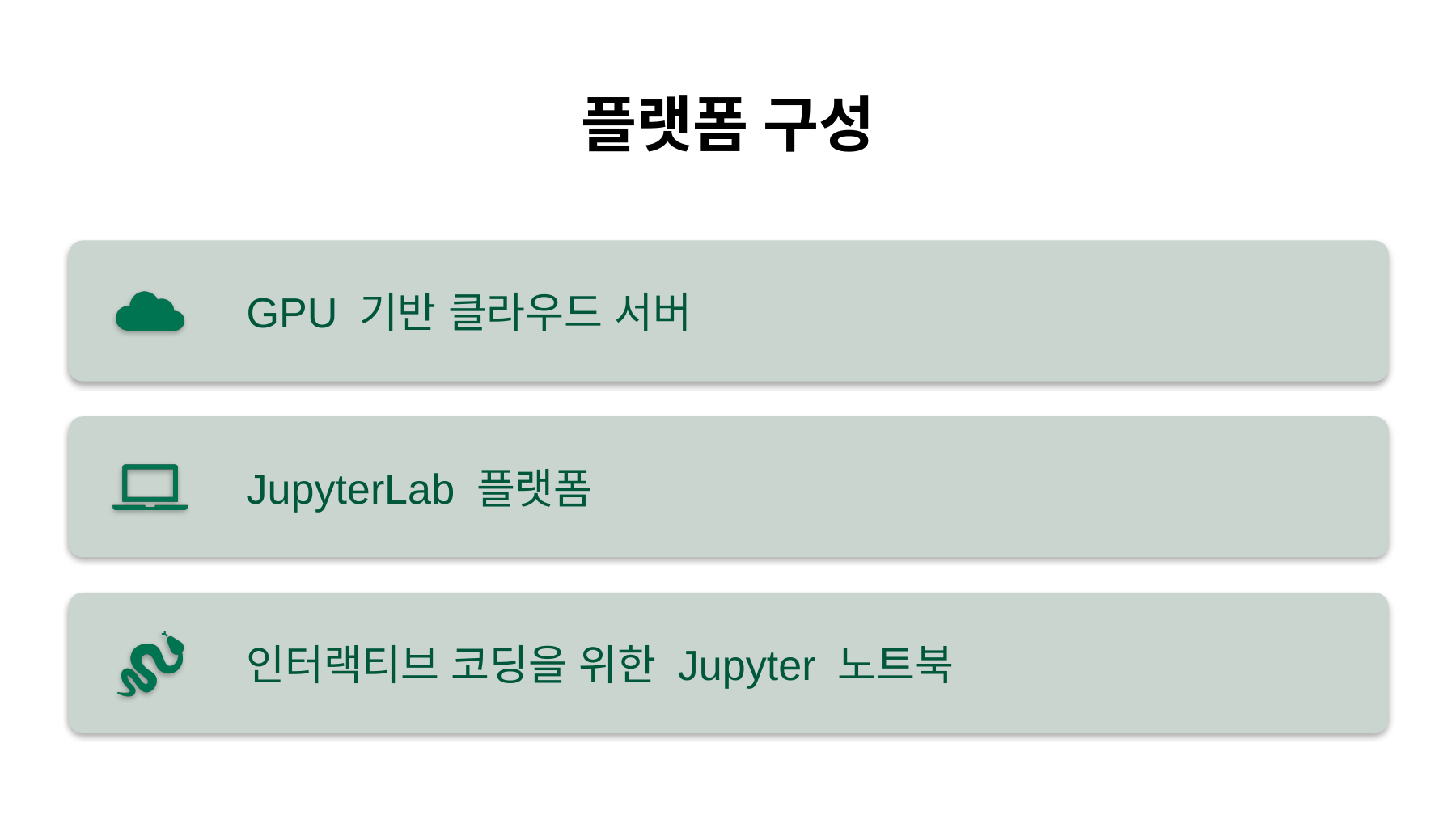

# 플랫폼 구성

GPU 기반 클라우드 서버

JupyterLab 플랫폼

인터랙티브 코딩을 위한 Jupyter 노트북